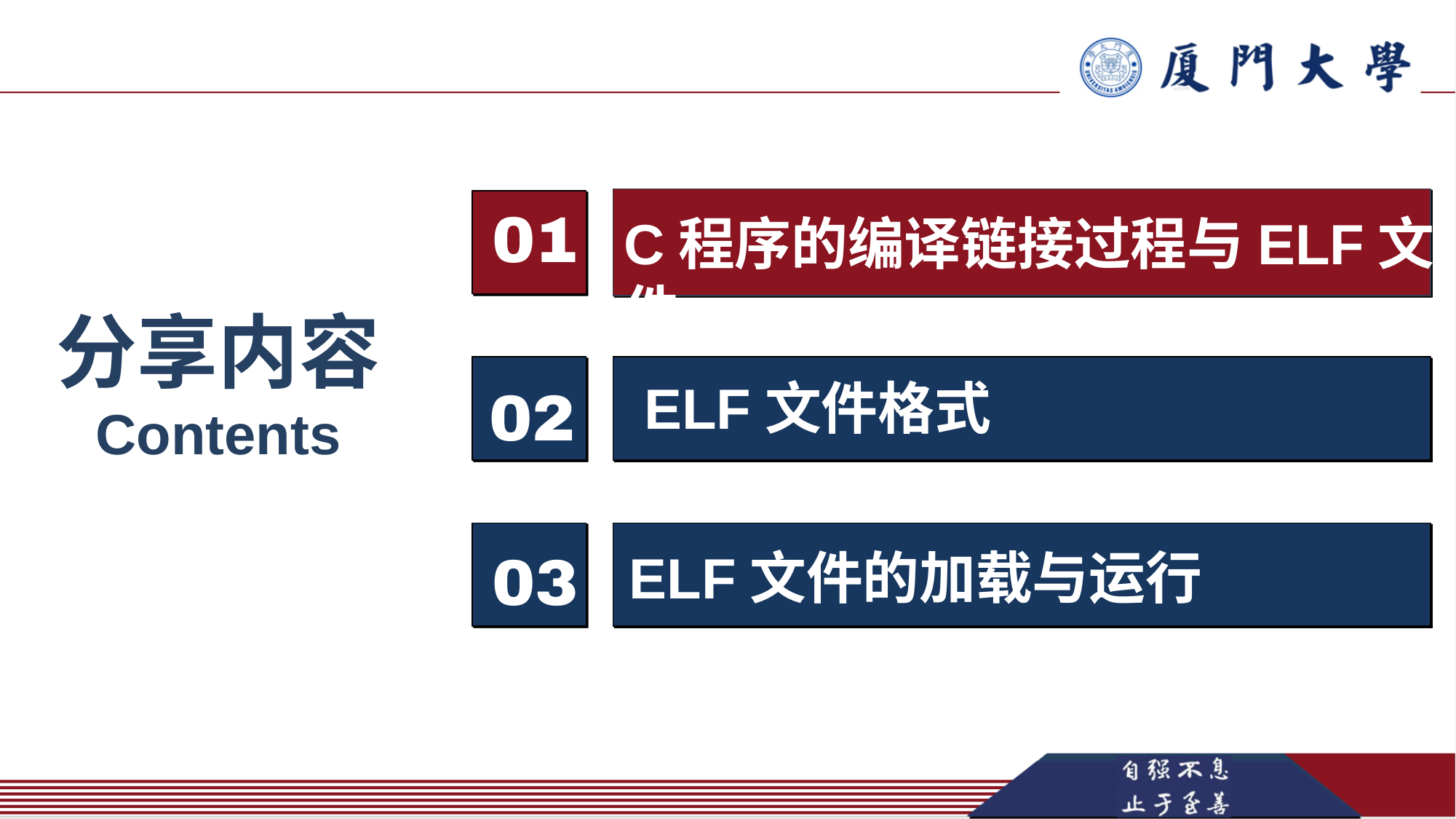

01
C程序的编译链接过程与ELF文件
分享内容
Contents

ELF文件格式
02

03
ELF文件的加载与运行